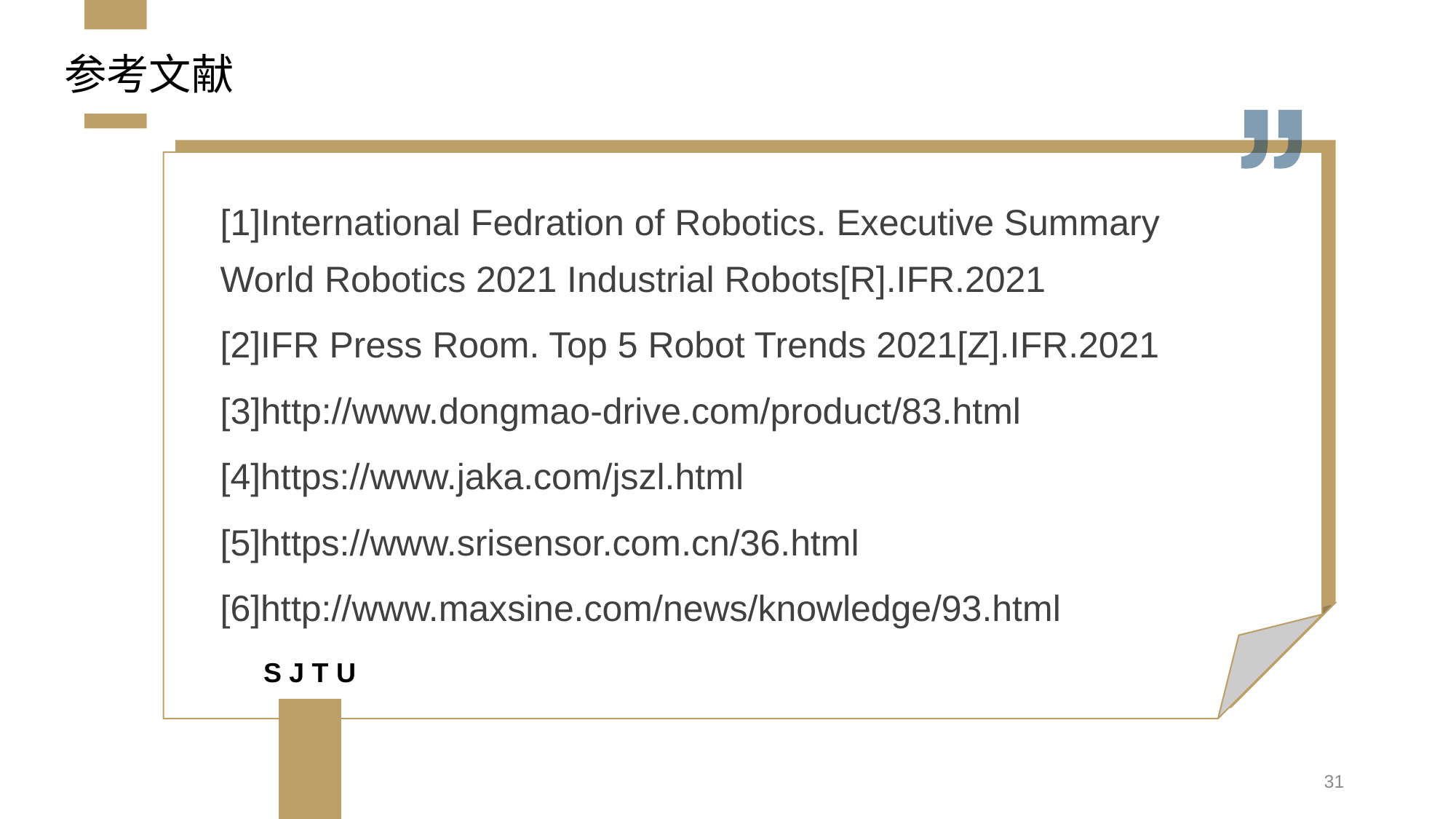

# 参考文献
[1]International Fedration of Robotics. Executive Summary World Robotics 2021 Industrial Robots[R].IFR.2021
[2]IFR Press Room. Top 5 Robot Trends 2021[Z].IFR.2021
[3]http://www.dongmao-drive.com/product/83.html
[4]https://www.jaka.com/jszl.html
[5]https://www.srisensor.com.cn/36.html
[6]http://www.maxsine.com/news/knowledge/93.html
31